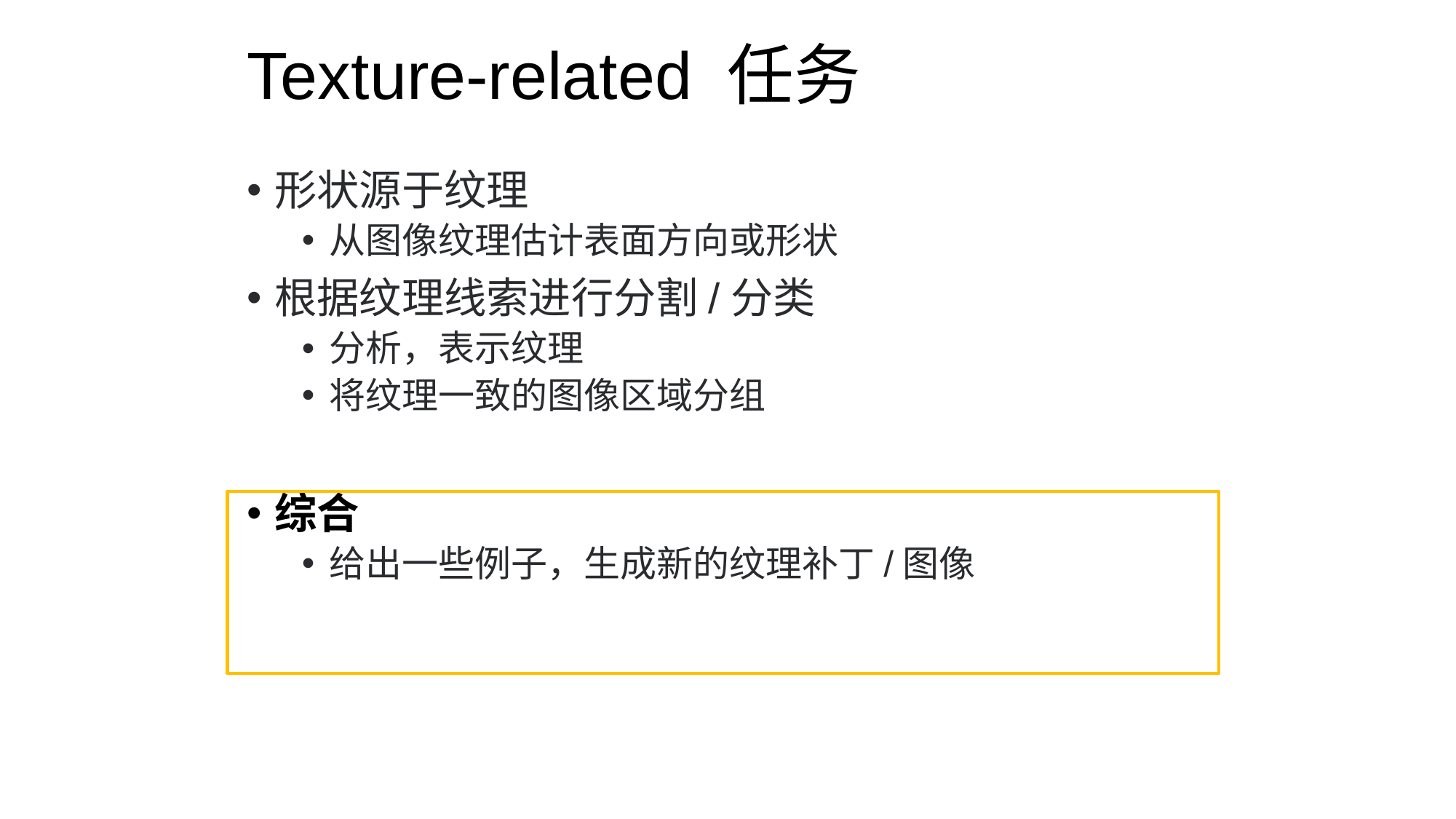

# Texture-related 任务
形状源于纹理
从图像纹理估计表面方向或形状
根据纹理线索进行分割/分类
分析，表示纹理
将纹理一致的图像区域分组

综合
给出一些例子，生成新的纹理补丁/图像